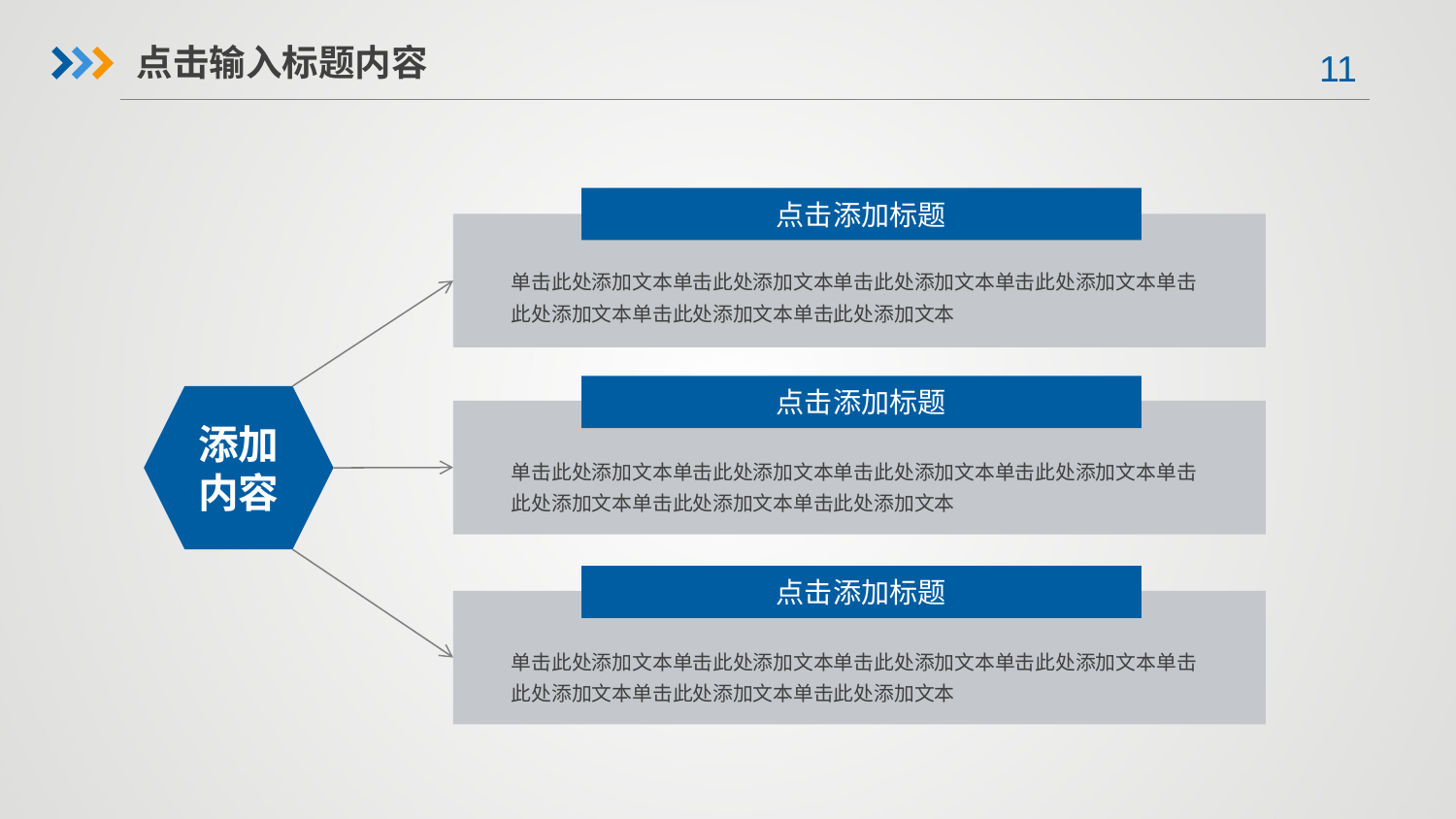

点击输入标题内容
点击添加标题

单击此处添加文本单击此处添加文本单击此处添加文本单击此处添加文本单击此处添加文本单击此处添加文本单击此处添加文本
点击添加标题
添加内容

单击此处添加文本单击此处添加文本单击此处添加文本单击此处添加文本单击此处添加文本单击此处添加文本单击此处添加文本
点击添加标题

单击此处添加文本单击此处添加文本单击此处添加文本单击此处添加文本单击此处添加文本单击此处添加文本单击此处添加文本